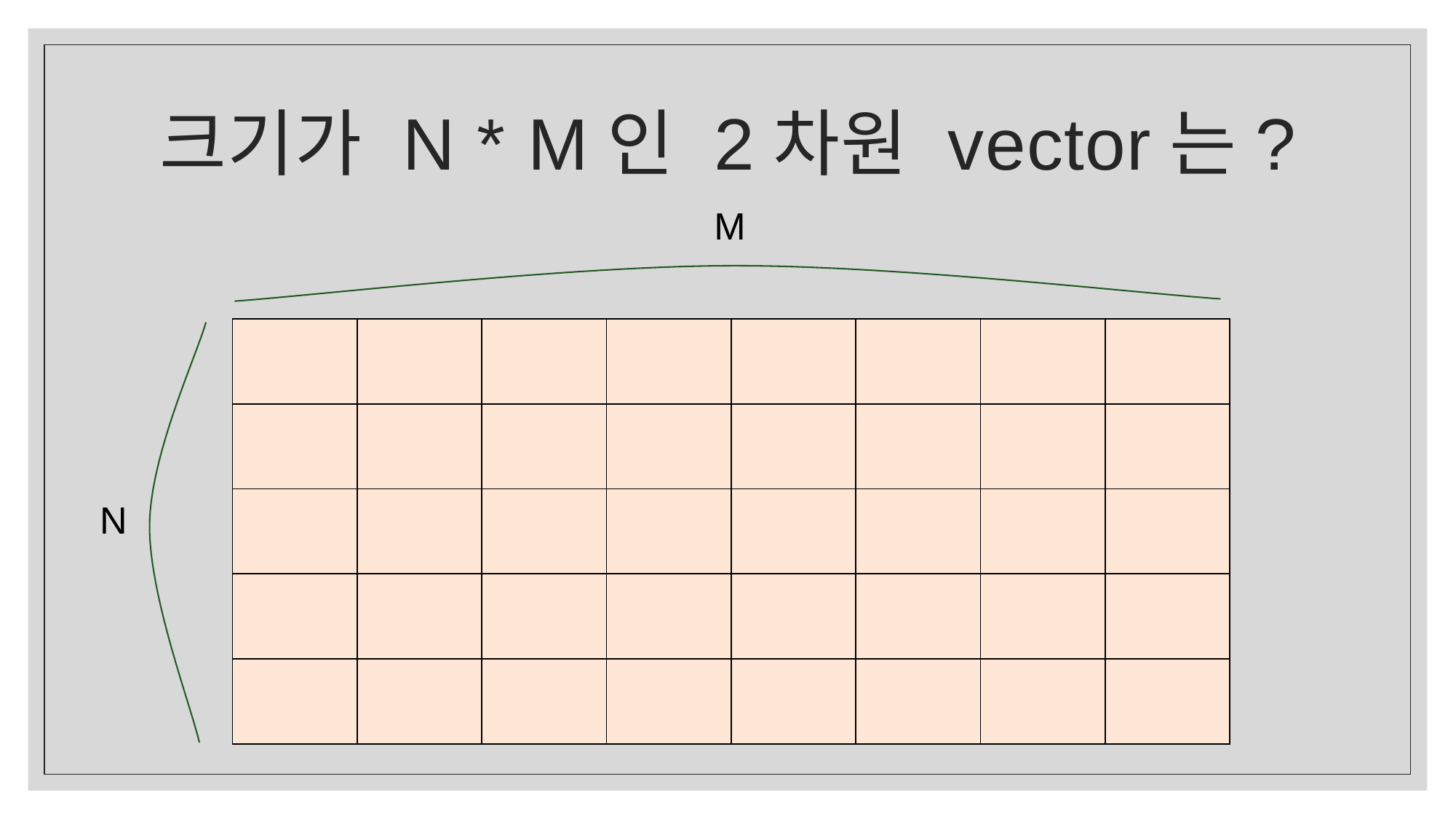

# 크기가 N * M인 2차원 vector는?
M

|  |  |  |  |  |  |  |  |
| --- | --- | --- | --- | --- | --- | --- | --- |
|  |  |  |  |  |  |  |  |
|  |  |  |  |  |  |  |  |
|  |  |  |  |  |  |  |  |
|  |  |  |  |  |  |  |  |

N